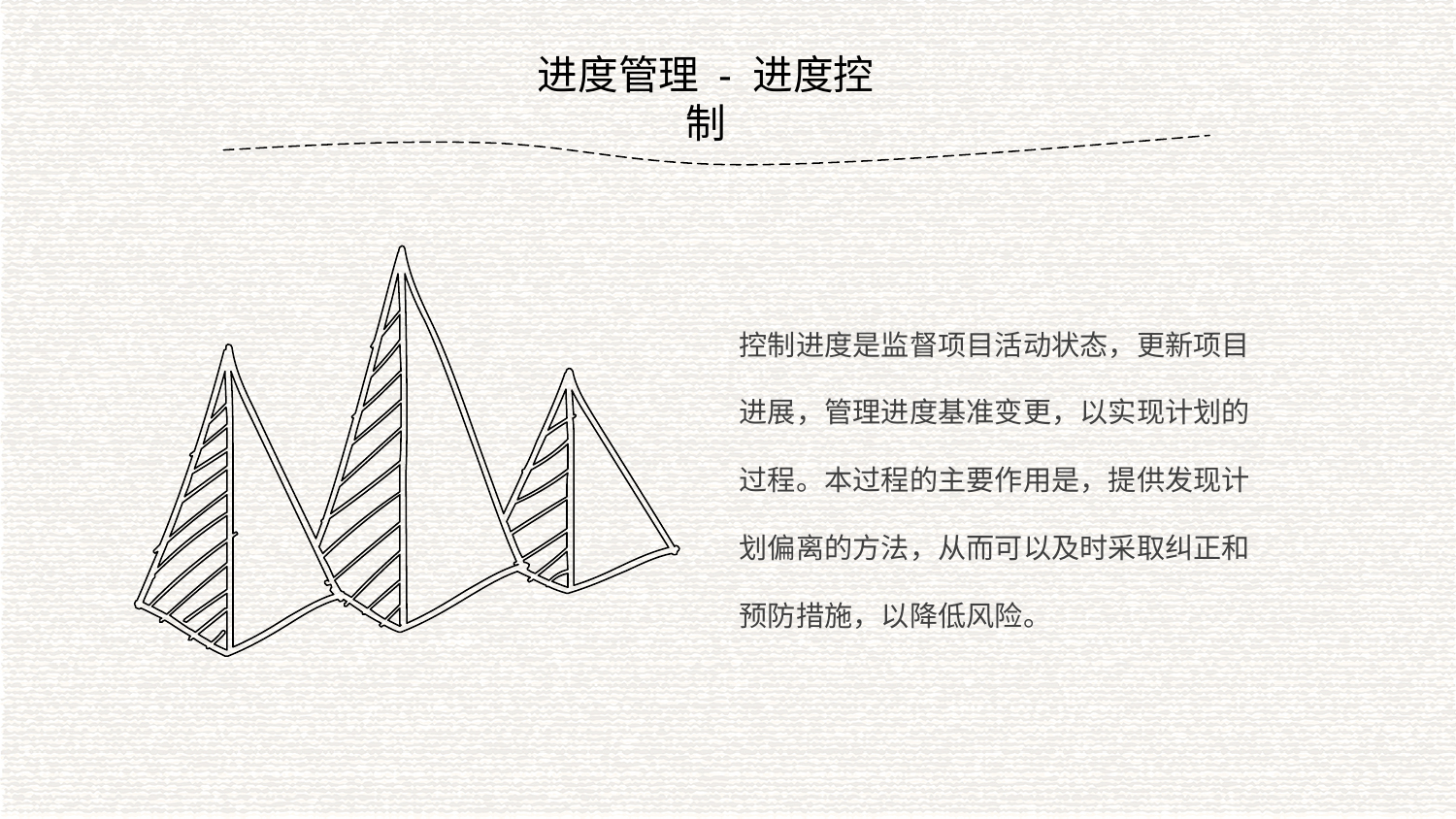

进度管理 - 进度控制

控制进度是监督项目活动状态，更新项目进展，管理进度基准变更，以实现计划的过程。本过程的主要作用是，提供发现计划偏离的方法，从而可以及时采取纠正和预防措施，以降低风险。